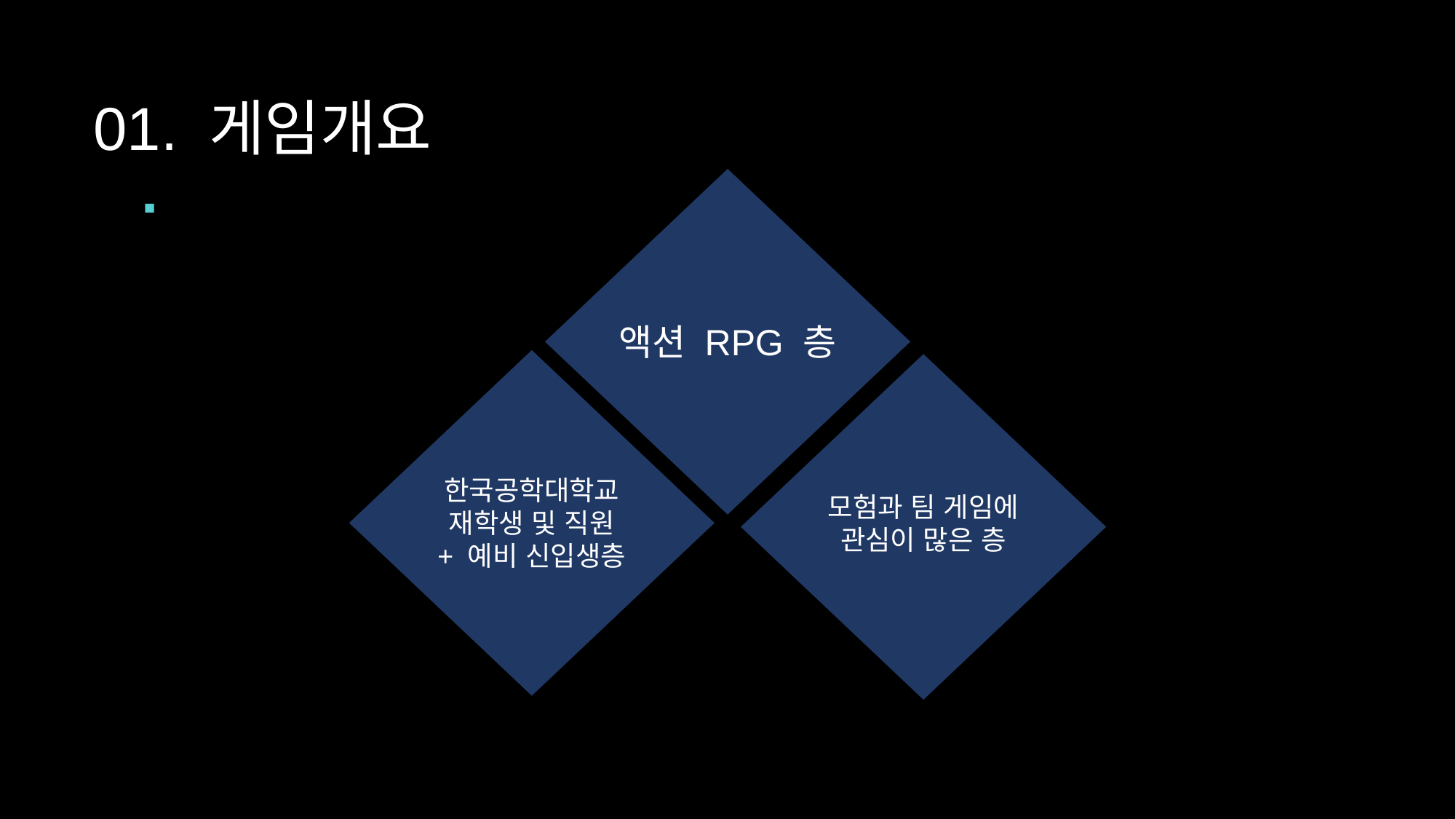

01. 게임개요

 주요 이용자
액션 RPG 층

한국공학대학교
재학생 및 직원
+ 예비 신입생층
모험과 팀 게임에
관심이 많은 층